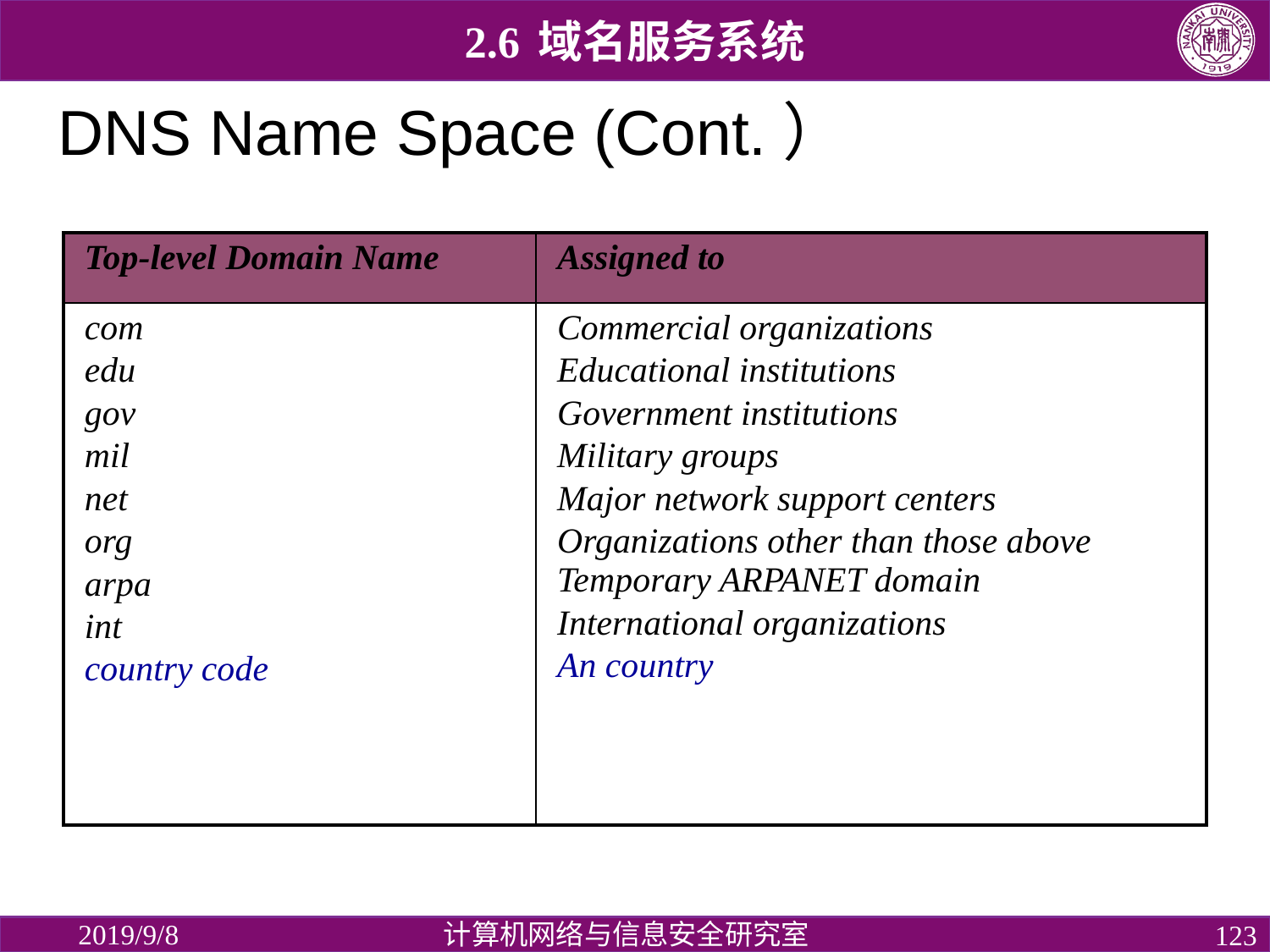

2.6 域名服务系统
# DNS Name Space (Cont.）
| Top-level Domain Name | Assigned to |
| --- | --- |
| com edu gov mil net org arpa int country code | Commercial organizations Educational institutions Government institutions Military groups Major network support centers Organizations other than those above Temporary ARPANET domain International organizations An country |